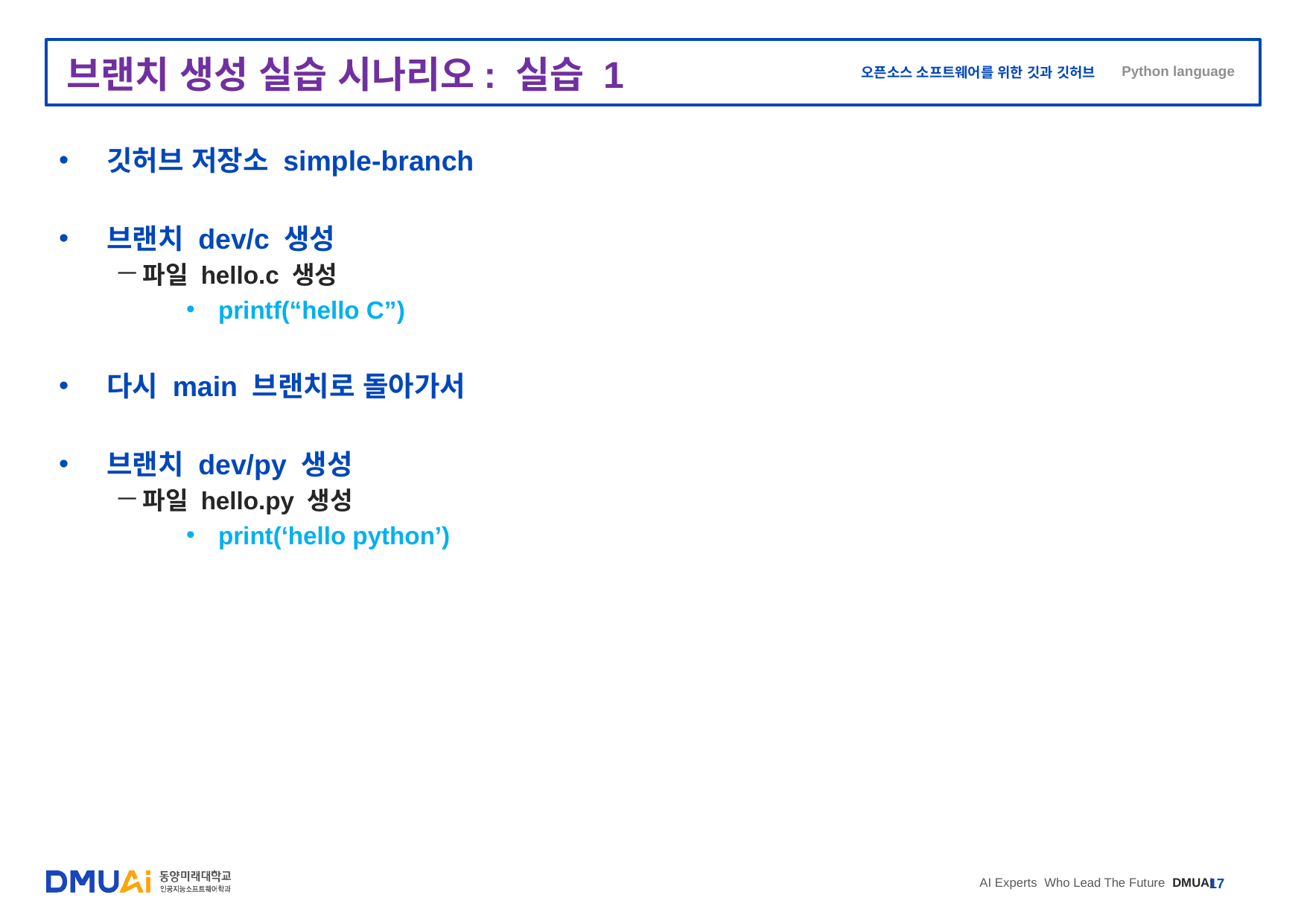

# 브랜치 생성 실습 시나리오: 실습 1
깃허브 저장소 simple-branch

브랜치 dev/c 생성
파일 hello.c 생성
printf(“hello C”)

다시 main 브랜치로 돌아가서

브랜치 dev/py 생성
파일 hello.py 생성
print(‘hello python’)